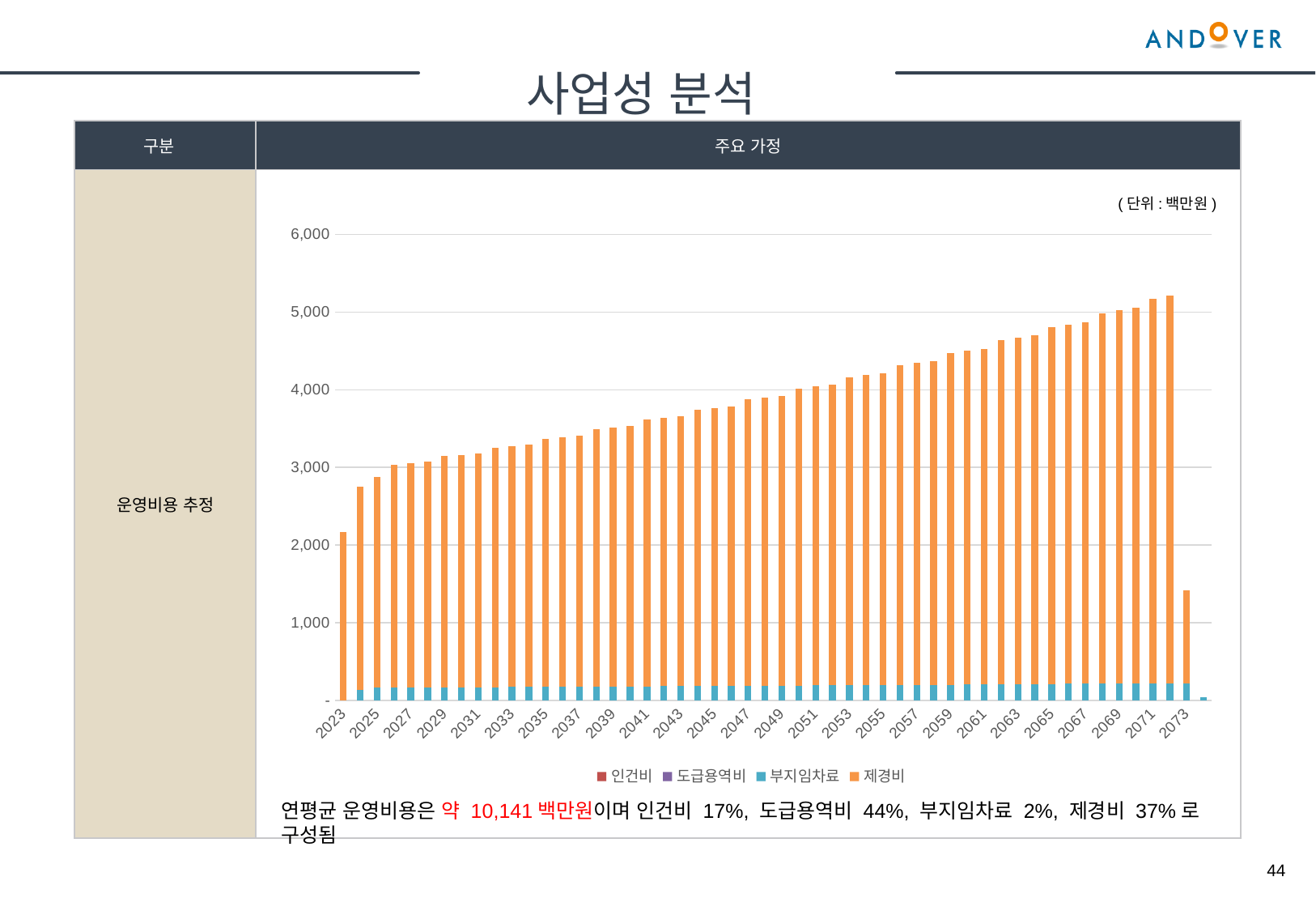

사업성 분석
| 구분 | 주요 가정 |
| --- | --- |
| 운영비용 추정 |  |
(단위:백만원)

### Chart

| Category | 인건비 | 도급용역비 |  | 제경비 |
|---|---|---|---|---|
| 2023 | 1125.889554166667 | 2947.865933694256 | 0.0 | 2169.4722134413337 |
| 2024 | 1351.0674650000005 | 3537.439120433107 | 134.2543 | 2614.82146231341 |
| 2025 | 1351.0674650000005 | 3537.439120433107 | 161.10515999999998 | 2715.486723452578 |
| 2026 | 1364.5781396500006 | 3572.813511637438 | 161.10515999999998 | 2876.45244374808 |
| 2027 | 1378.2239210465004 | 3608.5416467538125 | 164.3272632 | 2891.587929672356 |
| 2028 | 1392.0061602569654 | 3644.62706322135 | 164.3272632 | 2906.983236925219 |
| 2029 | 1405.926221859535 | 3681.073333853564 | 164.3272632 | 2979.5248899710537 |
| 2030 | 1419.9854840781304 | 3717.8840671920993 | 167.61380846400002 | 2995.454136379933 |
| 2031 | 1434.1853389189116 | 3755.0629078640204 | 167.61380846400002 | 3011.657681602088 |
| 2032 | 1448.5271923081004 | 3792.61353694266 | 167.61380846400002 | 3086.7214338815666 |
| 2033 | 1463.0124642311819 | 3830.539672312087 | 170.96608463328 | 3103.4887008785836 |
| 2034 | 1477.6425888734939 | 3868.8450690352083 | 170.96608463328 | 3120.5455825391987 |
| 2035 | 1492.4190147622287 | 3907.5335197255604 | 170.96608463328 | 3198.2282135294404 |
| 2036 | 1507.3432049098508 | 3946.608854922816 | 174.3854063259456 | 3215.8803253303886 |
| 2037 | 1522.4166369589493 | 3986.074943472044 | 174.3854063259456 | 3233.8382556691354 |
| 2038 | 1537.6408033285388 | 4025.935692906765 | 174.3854063259456 | 3314.240731104566 |
| 2039 | 1553.0172113618244 | 4066.1950498358324 | 177.8731144524645 | 3332.827227953096 |
| 2040 | 1568.5473834754428 | 4106.857000334191 | 177.8731144524645 | 3351.736687875473 |
| 2041 | 1584.2328573101972 | 4147.925570337533 | 177.8731144524645 | 3434.9643632786756 |
| 2042 | 1600.075185883299 | 4189.404826040908 | 181.43057674151382 | 3454.5376624788973 |
| 2043 | 1616.0759377421323 | 4231.2988743013175 | 181.43057674151382 | 3474.4520657487337 |
| 2044 | 1632.2366971195534 | 4273.611863044331 | 181.43057674151382 | 3560.6149008088887 |
| 2045 | 1648.559064090749 | 4316.347981674774 | 185.0591882763441 | 3581.23046742621 |
| 2046 | 1665.0446547316567 | 4359.511461491522 | 185.0591882763441 | 3602.2063347174603 |
| 2047 | 1681.6951012789732 | 4403.106576106437 | 185.0591882763441 | 3691.419119130676 |
| 2048 | 1698.5120522917632 | 4447.137641867502 | 188.76037204187097 | 3713.1356469455477 |
| 2049 | 1715.4971728146809 | 4491.609018286177 | 188.76037204187097 | 3735.2327903496825 |
| 2050 | 1732.6521445428275 | 4536.525108469039 | 188.76037204187097 | 3827.615381771531 |
| 2051 | 1749.9786659882557 | 4581.8903595537295 | 192.53557948270844 | 3850.494985106298 |
| 2052 | 1767.4784526481383 | 4627.709263149266 | 192.53557948270844 | 3873.7767037277777 |
| 2053 | 1785.1532371746198 | 4673.986355780759 | 192.53557948270844 | 3969.454278526577 |
| 2054 | 1803.004769546366 | 4720.726219338568 | 196.38629107236258 | 3993.5626956032825 |
| 2055 | 1821.0348172418298 | 4767.9334815319535 | 196.38629107236258 | 4018.0959829140525 |
| 2056 | 1839.2451654142483 | 4815.612816347272 | 196.38629107236258 | 4117.199300453893 |
| 2057 | 1857.637617068391 | 4863.768944510745 | 200.31401689380982 | 4142.606108980865 |
| 2058 | 1876.2139932390746 | 4912.406633955853 | 200.31401689380982 | 4168.461872645535 |
| 2059 | 1894.9761331714653 | 4961.530700295412 | 200.31401689380982 | 4271.127553871006 |
| 2060 | 1913.92589450318 | 5011.1460072983655 | 204.32029723168603 | 4297.906399598463 |
| 2061 | 1933.0651534482117 | 5061.257467371349 | 204.32029723168603 | 4325.159694525097 |
| 2062 | 1952.3958049826938 | 5111.870042045063 | 204.32029723168603 | 4431.5305156651075 |
| 2063 | 1971.9197630325211 | 5162.9887424655135 | 208.40670317631975 | 4459.75935469497 |
| 2064 | 1991.6389606628463 | 5214.618629890169 | 208.40670317631975 | 4488.489630112298 |
| 2065 | 2011.5553502694747 | 5266.764816189071 | 208.40670317631975 | 4598.714832368643 |
| 2066 | 2031.6709037721694 | 5319.432464350962 | 212.57483723984612 | 4628.476188051485 |
| 2067 | 2051.9876128098913 | 5372.626788994471 | 212.57483723984612 | 4658.767549461995 |
| 2068 | 2072.5074889379903 | 5426.353056884416 | 212.57483723984612 | 4773.00316559939 |
| 2069 | 2093.23256382737 | 5480.616587453261 | 216.82633398464307 | 4804.384400902093 |
| 2070 | 2114.1648894656437 | 5535.4227533277935 | 216.82633398464307 | 4836.325887812109 |
| 2071 | 2135.3065383603002 | 5590.776980861071 | 216.82633398464307 | 4954.735086620616 |
| 2072 | 2156.6596037439035 | 5646.684750669682 | 221.16286066433594 | 4987.828692901969 |
| 2073 | 363.0376999635571 | 950.5252663627298 | 221.16286066433594 | 1191.4231925935073 |
연평균 운영비용은 약 10,141백만원이며 인건비 17%, 도급용역비 44%, 부지임차료 2%, 제경비 37%로 구성됨
44